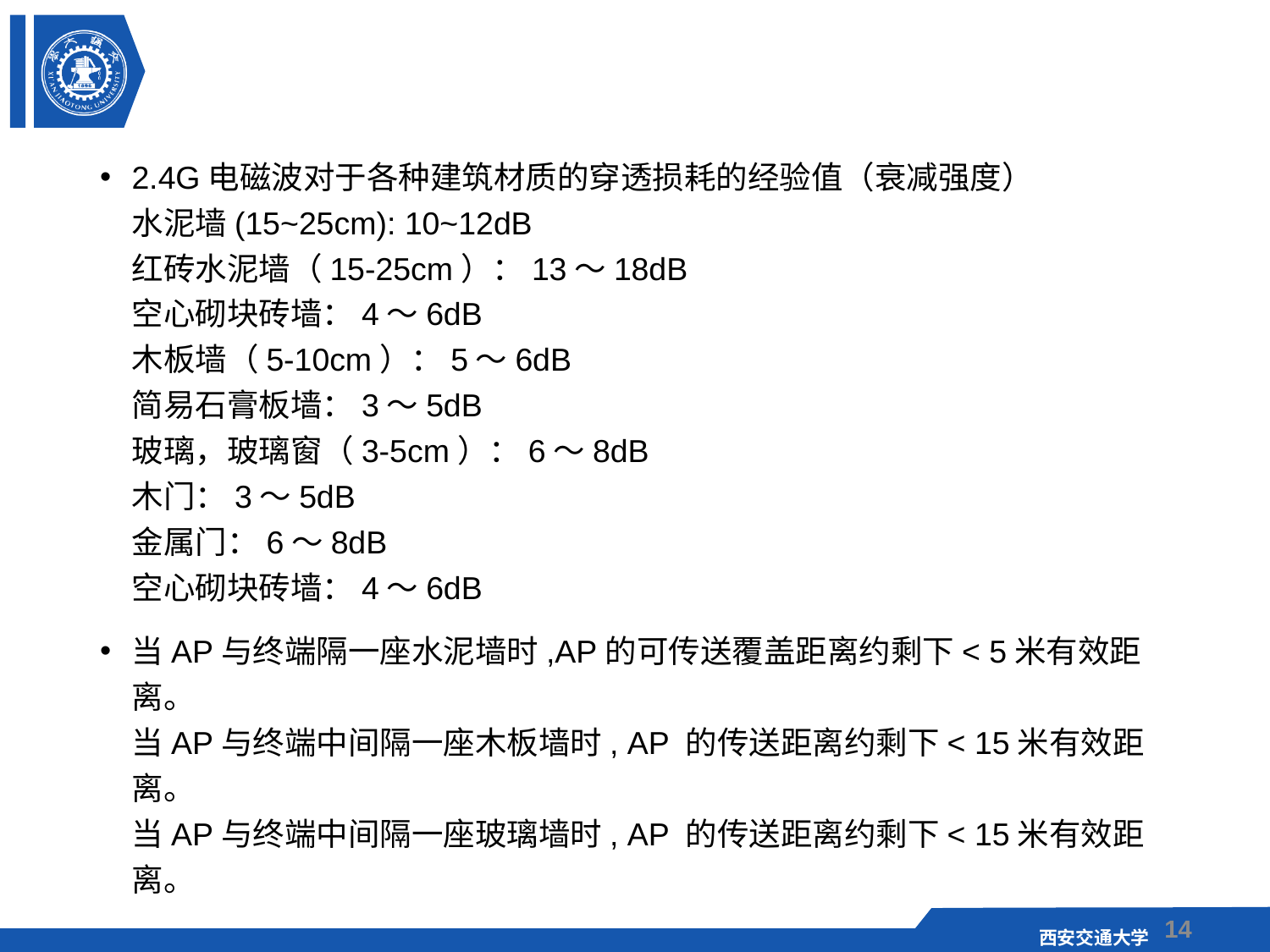

#
2.4G电磁波对于各种建筑材质的穿透损耗的经验值（衰减强度）
水泥墙(15~25cm): 10~12dB
红砖水泥墙（15-25cm）：13～18dB
空心砌块砖墙：4～6dB
木板墙（5-10cm）：5～6dB
简易石膏板墙：3～5dB
玻璃，玻璃窗（3-5cm）：6～8dB
木门：3～5dB
金属门：6～8dB
空心砌块砖墙：4～6dB
当AP与终端隔一座水泥墙时,AP的可传送覆盖距离约剩下< 5米有效距离。
当AP与终端中间隔一座木板墙时, AP 的传送距离约剩下< 15米有效距离。
当AP与终端中间隔一座玻璃墙时, AP 的传送距离约剩下< 15米有效距离。

14